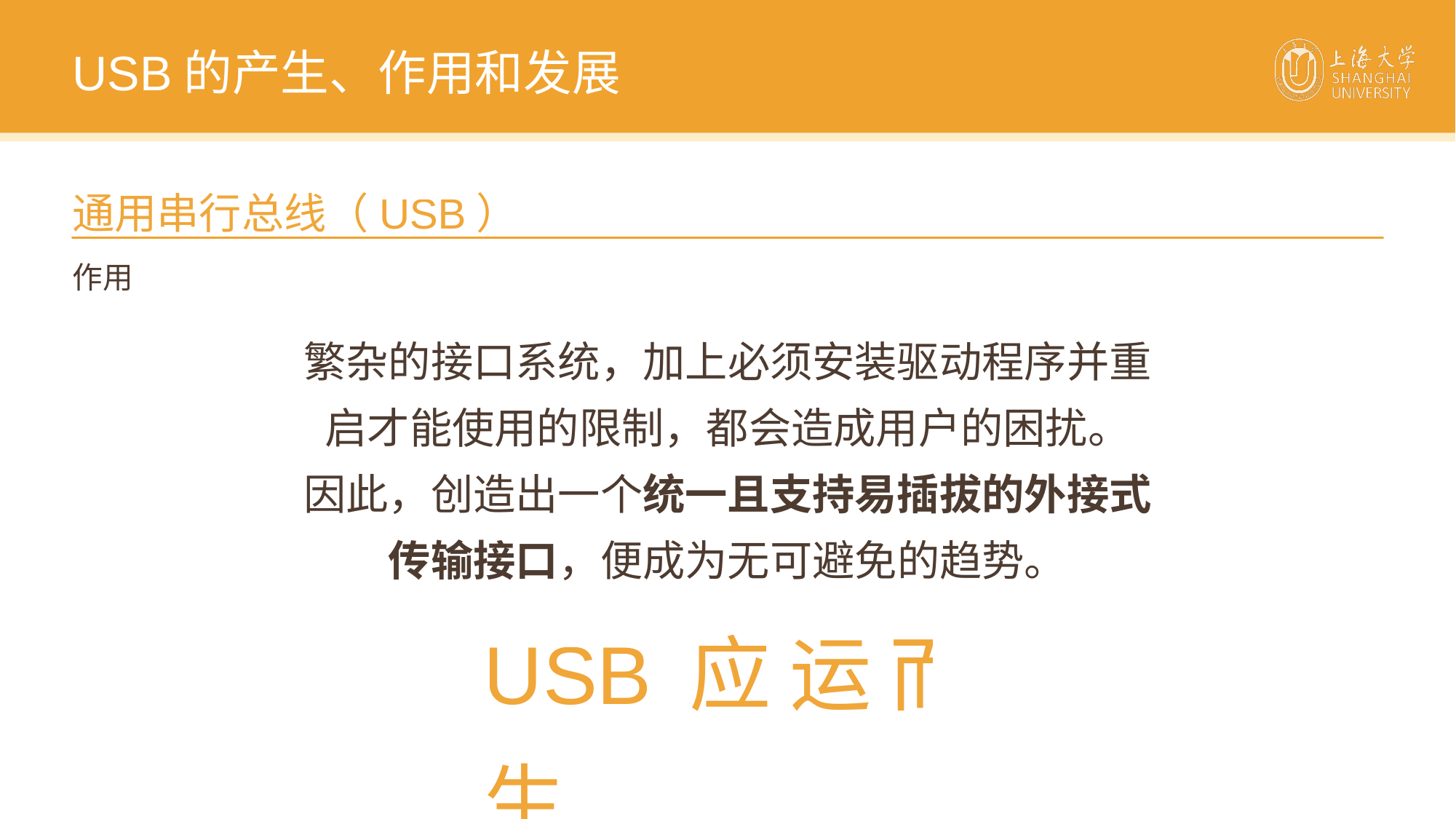

USB的产生、作用和发展
通用串行总线（USB）
作用
繁杂的接口系统，加上必须安装驱动程序并重启才能使用的限制，都会造成用户的困扰。
因此，创造出一个统一且支持易插拔的外接式传输接口，便成为无可避免的趋势。
USB应运而生